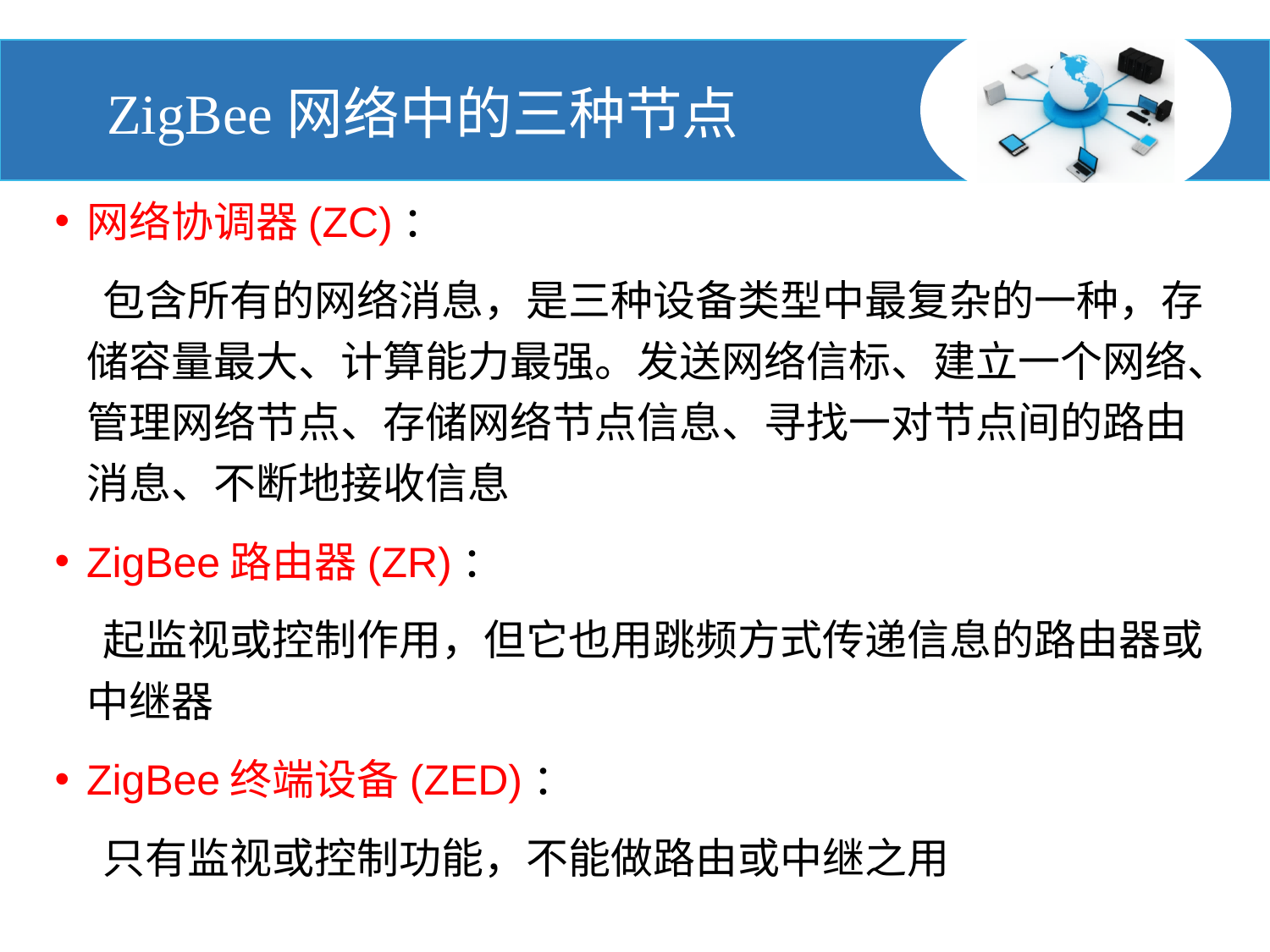

# ZigBee网络中的三种节点
网络协调器(ZC)：
    包含所有的网络消息，是三种设备类型中最复杂的一种，存储容量最大、计算能力最强。发送网络信标、建立一个网络、管理网络节点、存储网络节点信息、寻找一对节点间的路由消息、不断地接收信息
ZigBee路由器(ZR)：
    起监视或控制作用，但它也用跳频方式传递信息的路由器或中继器
ZigBee终端设备(ZED)：
    只有监视或控制功能，不能做路由或中继之用